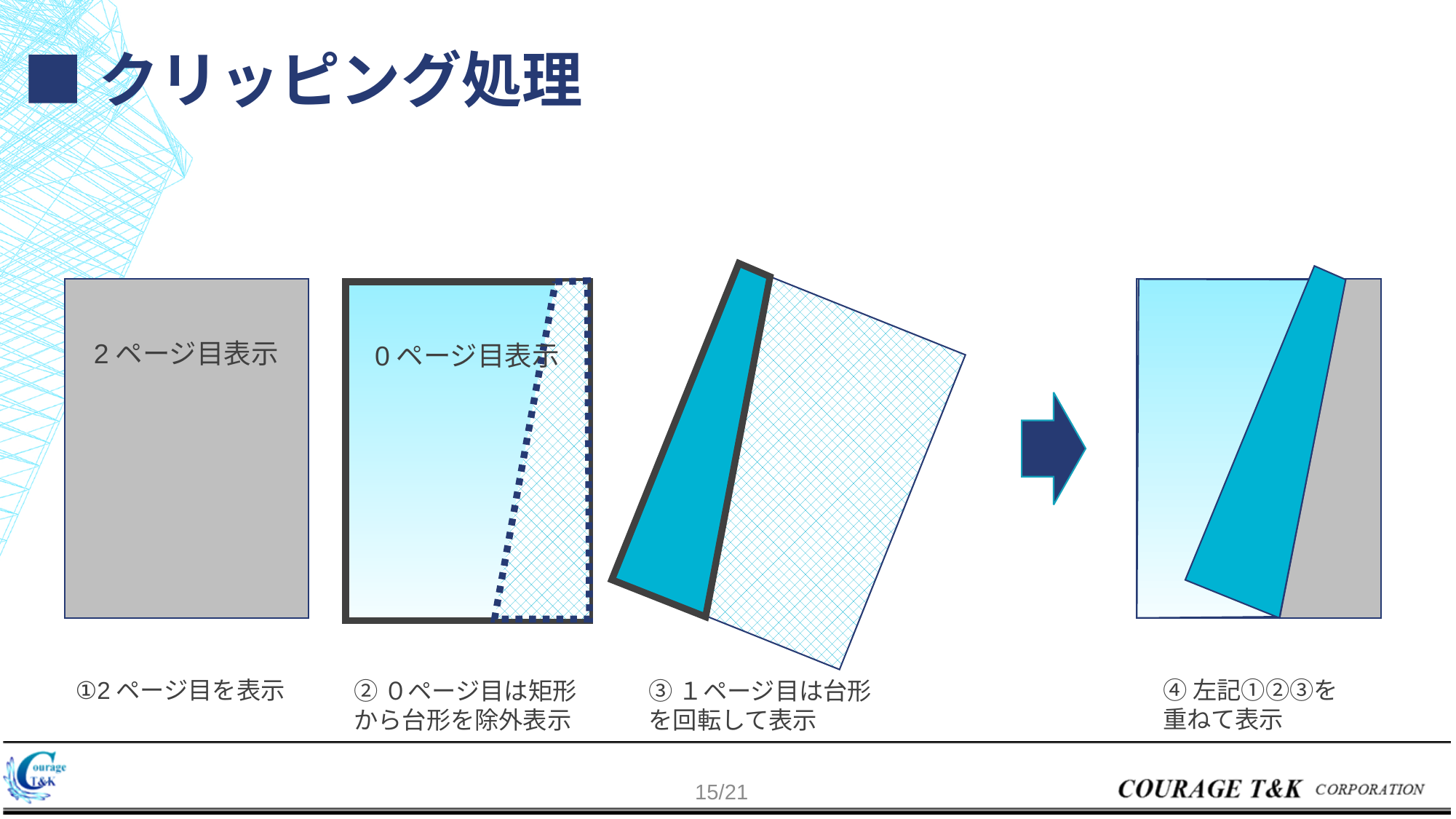

# ■クリッピング処理

2ページ目表示
0ページ目表示

①2ページ目を表示
④左記①②③を
重ねて表示
②０ページ目は矩形から台形を除外表示
③１ページ目は台形を回転して表示
15/21